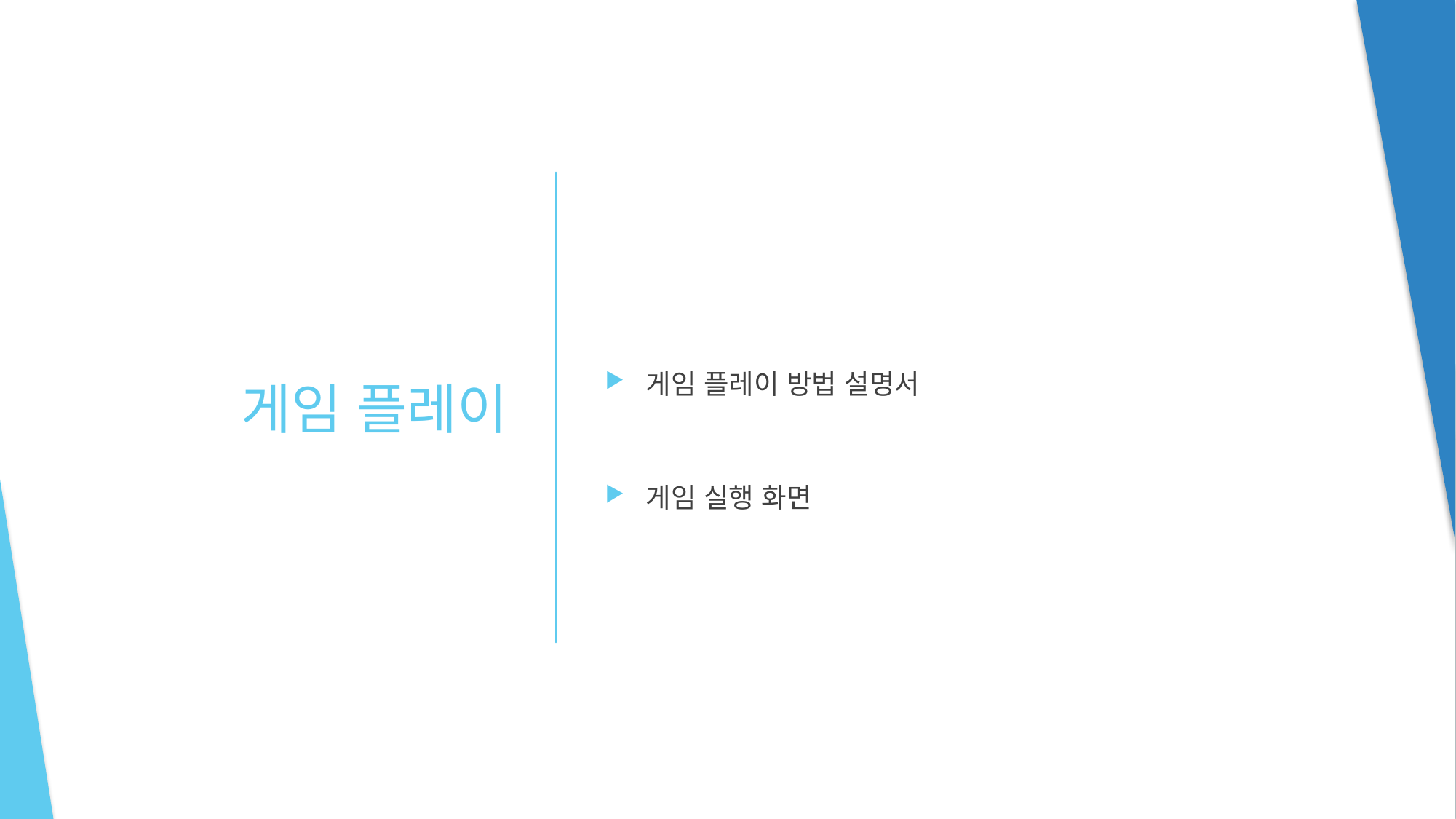

게임 플레이 방법 설명서
게임 실행 화면
# 게임 플레이